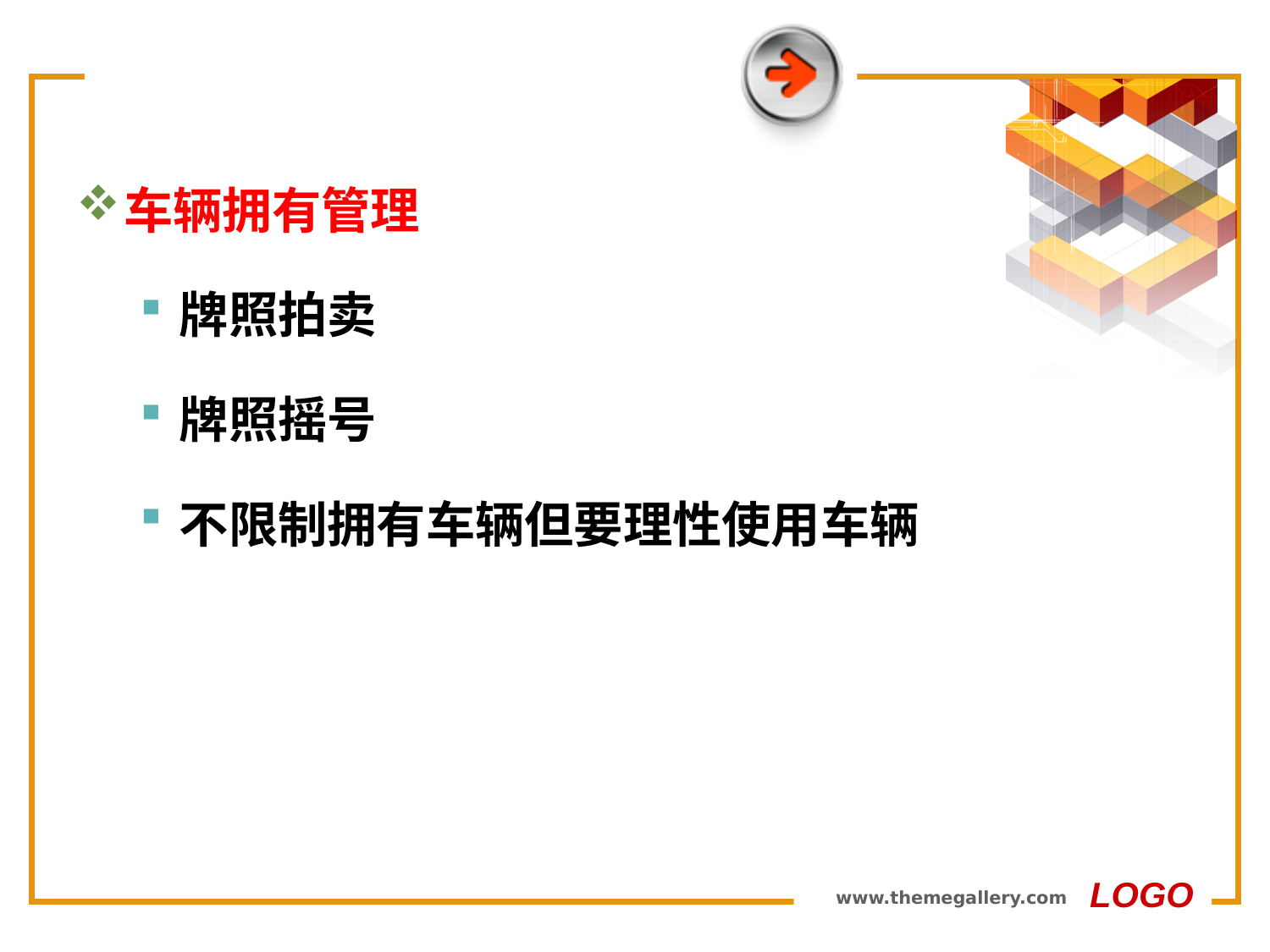

#
车辆拥有管理
牌照拍卖
牌照摇号
不限制拥有车辆但要理性使用车辆
LOGO
www.themegallery.com